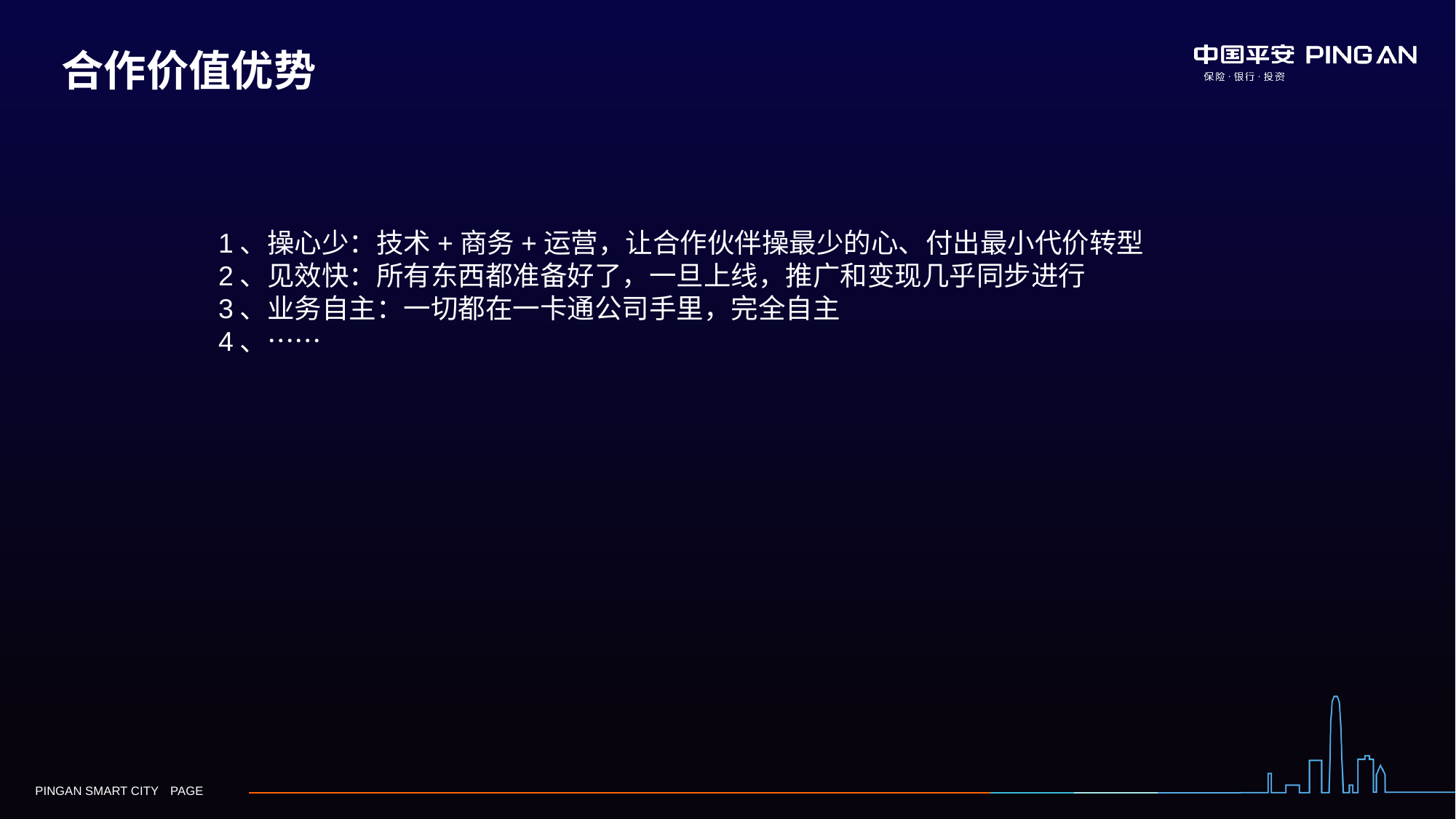

合作价值优势
1、操心少：技术+商务+运营，让合作伙伴操最少的心、付出最小代价转型
2、见效快：所有东西都准备好了，一旦上线，推广和变现几乎同步进行
3、业务自主：一切都在一卡通公司手里，完全自主
4、……